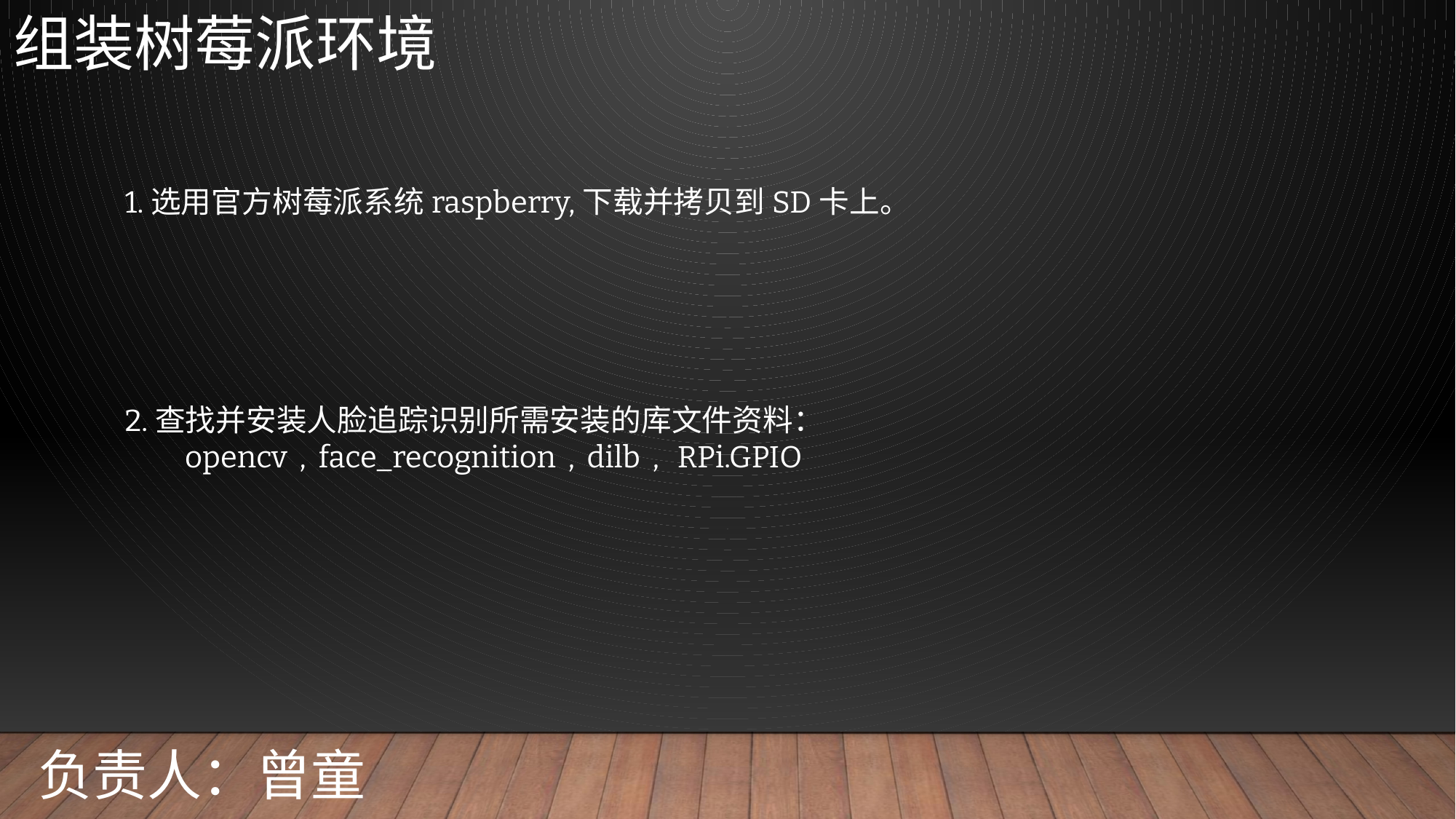

组装树莓派环境
1.选用官方树莓派系统raspberry,下载并拷贝到SD卡上。
2.查找并安装人脸追踪识别所需安装的库文件资料：
          opencv  ,  face_recognition  ,  dilb  ,   RPi.GPIO
负责人：曾童